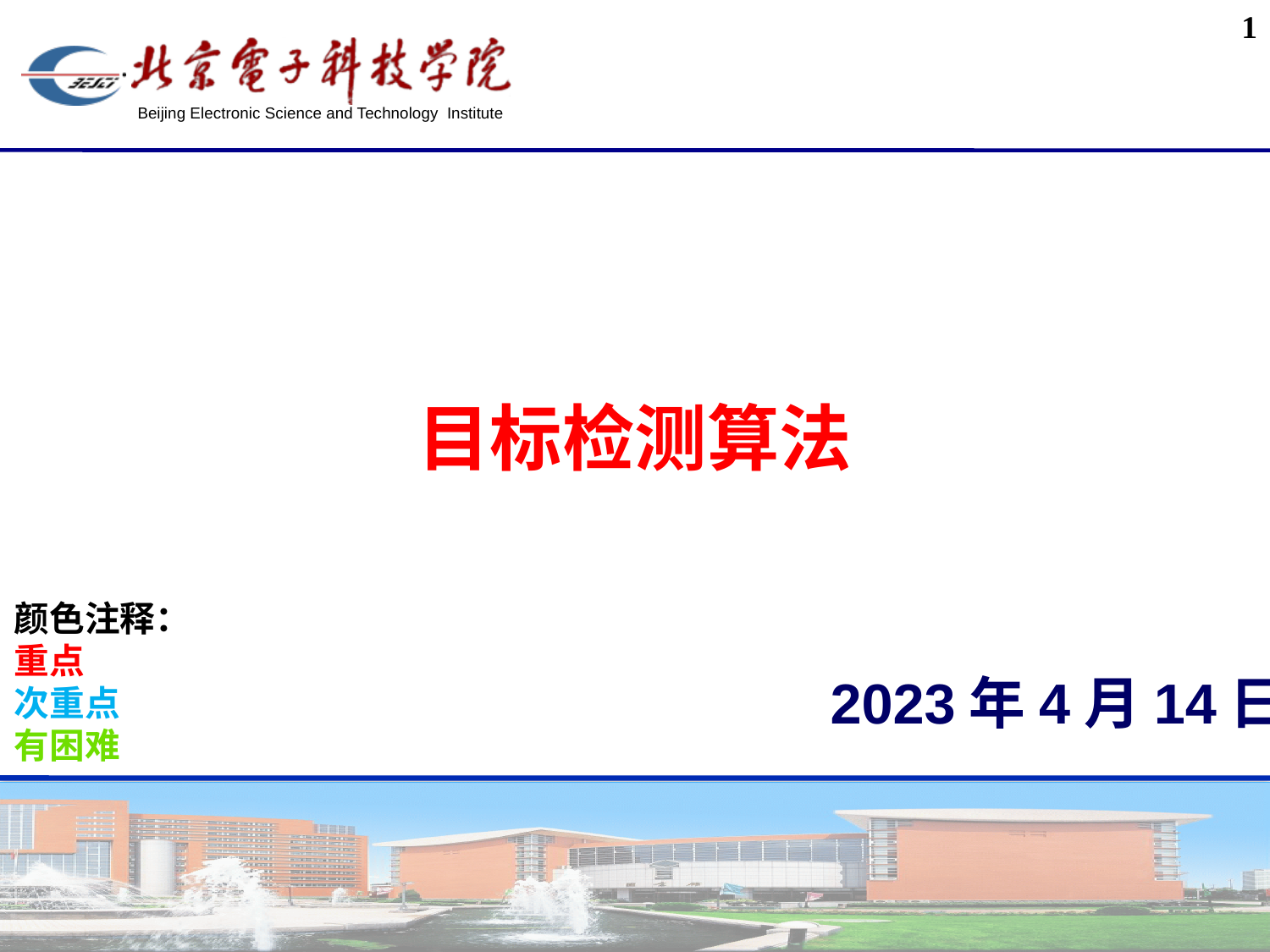

1
目标检测算法
颜色注释：
重点
次重点
有困难
2023年4月14日